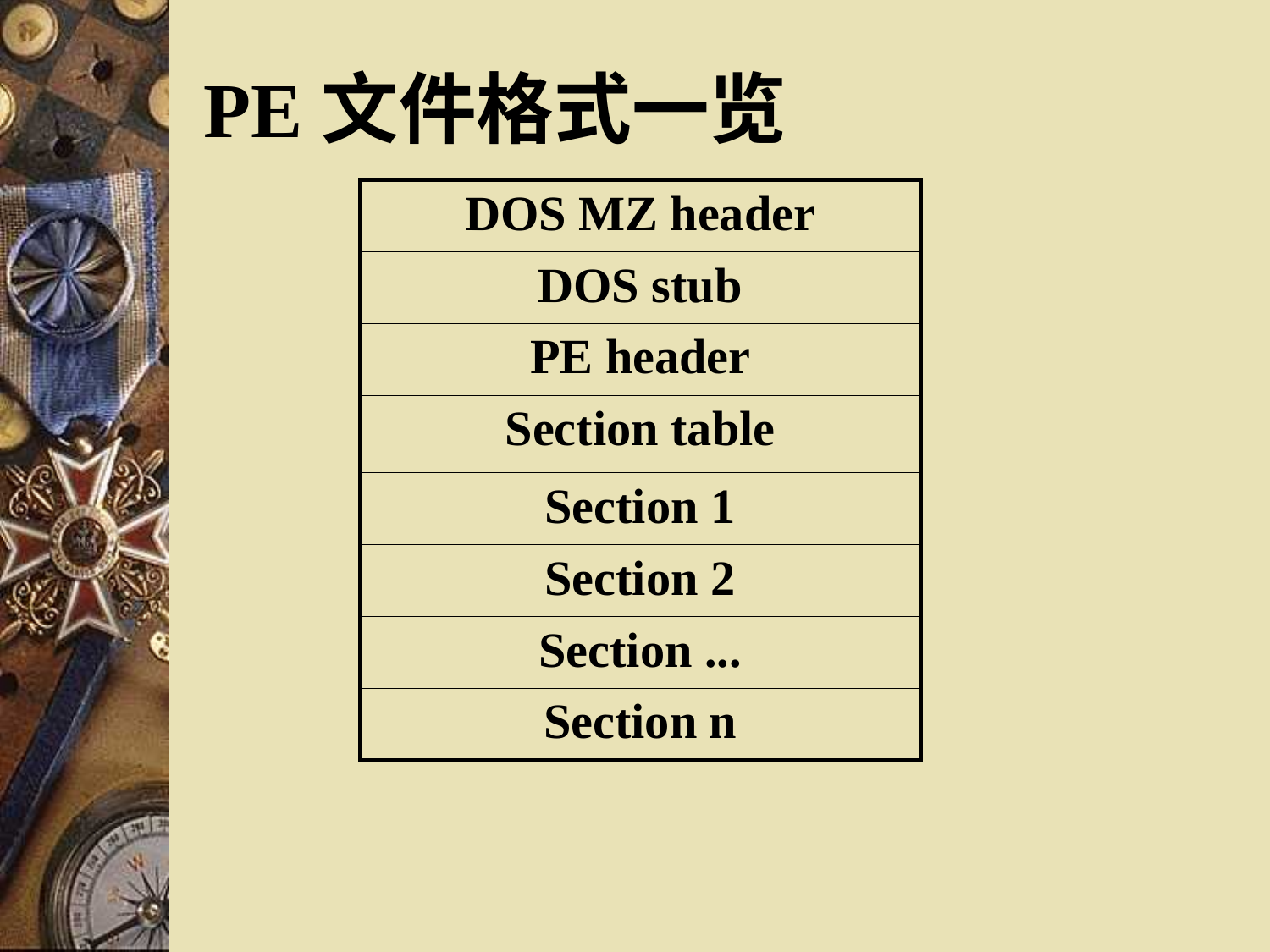

# PE文件格式一览
| DOS MZ header |
| --- |
| DOS stub |
| PE header |
| Section table |
| Section 1 |
| Section 2 |
| Section ... |
| Section n |